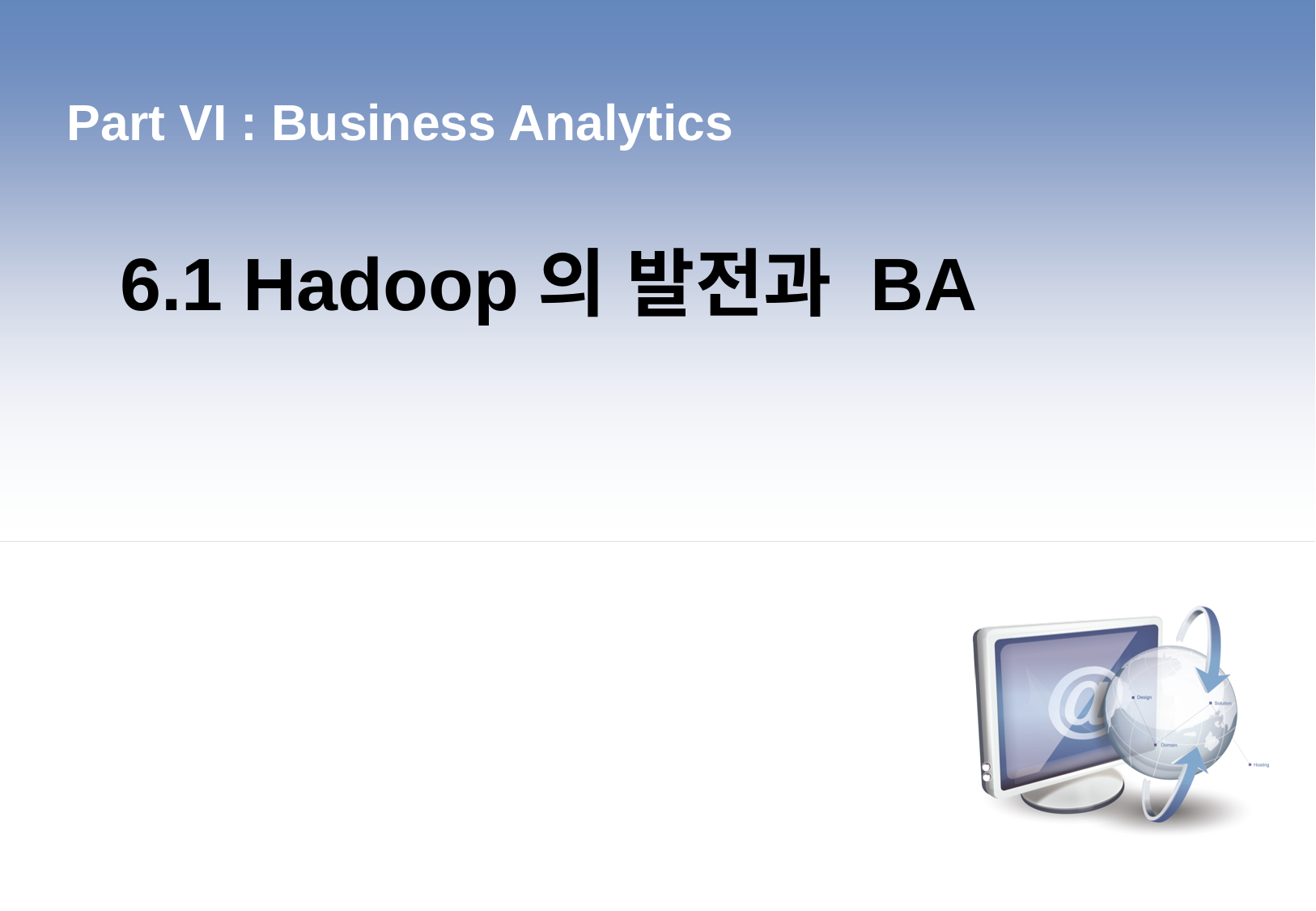

Part VI : Business Analytics
6.1 Hadoop의 발전과 BA